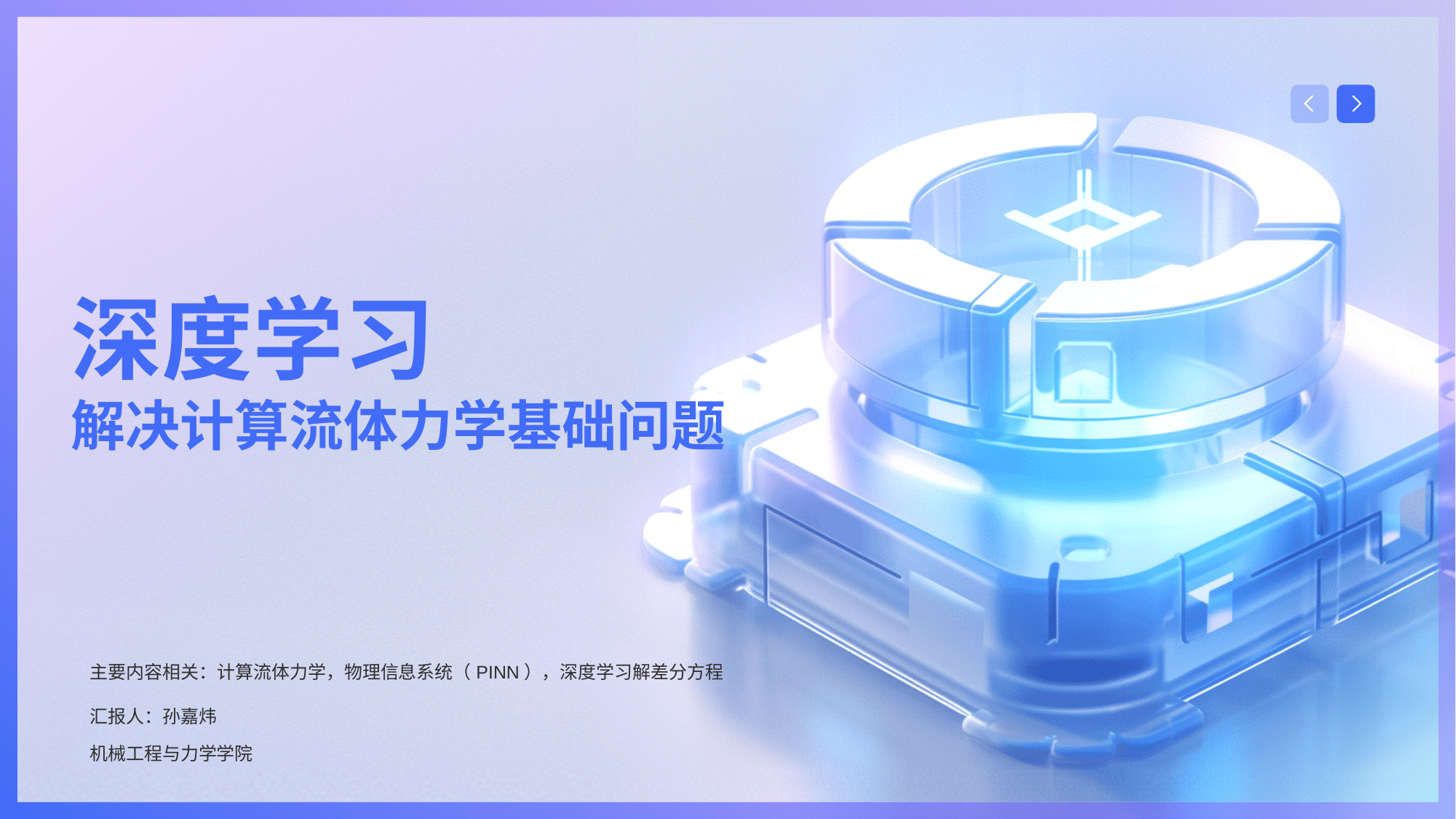

# 深度学习 解决计算流体力学基础问题
主要内容相关：计算流体力学，物理信息系统（PINN），深度学习解差分方程
汇报人：孙嘉炜
机械工程与力学学院